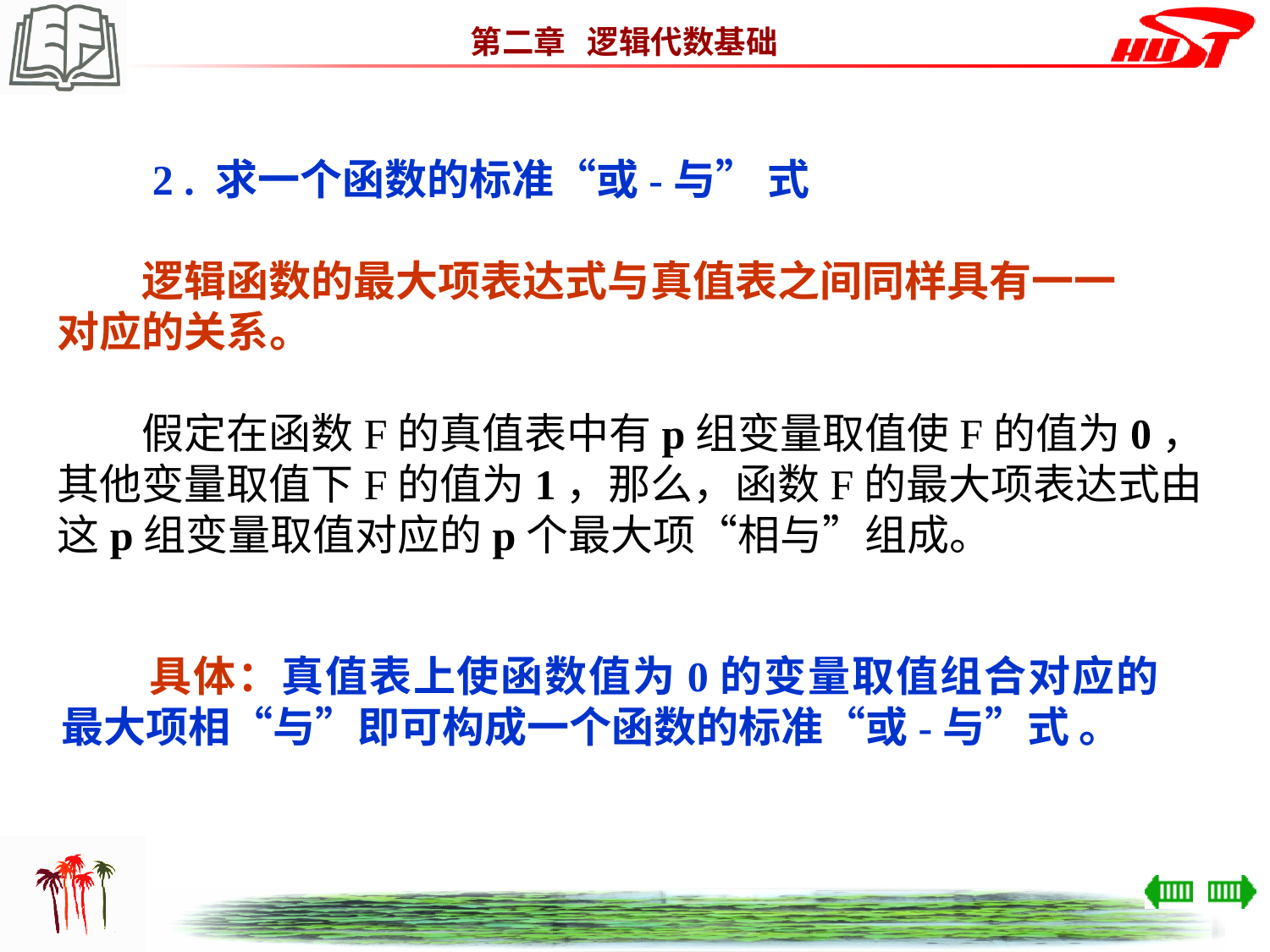

2 . 求一个函数的标准“或-与” 式
　　逻辑函数的最大项表达式与真值表之间同样具有一一
对应的关系。
　　假定在函数F的真值表中有p组变量取值使F的值为0，其他变量取值下F的值为1，那么，函数F的最大项表达式由这p组变量取值对应的p个最大项“相与”组成。
　　具体：真值表上使函数值为0的变量取值组合对应的最大项相“与”即可构成一个函数的标准“或-与”式 。